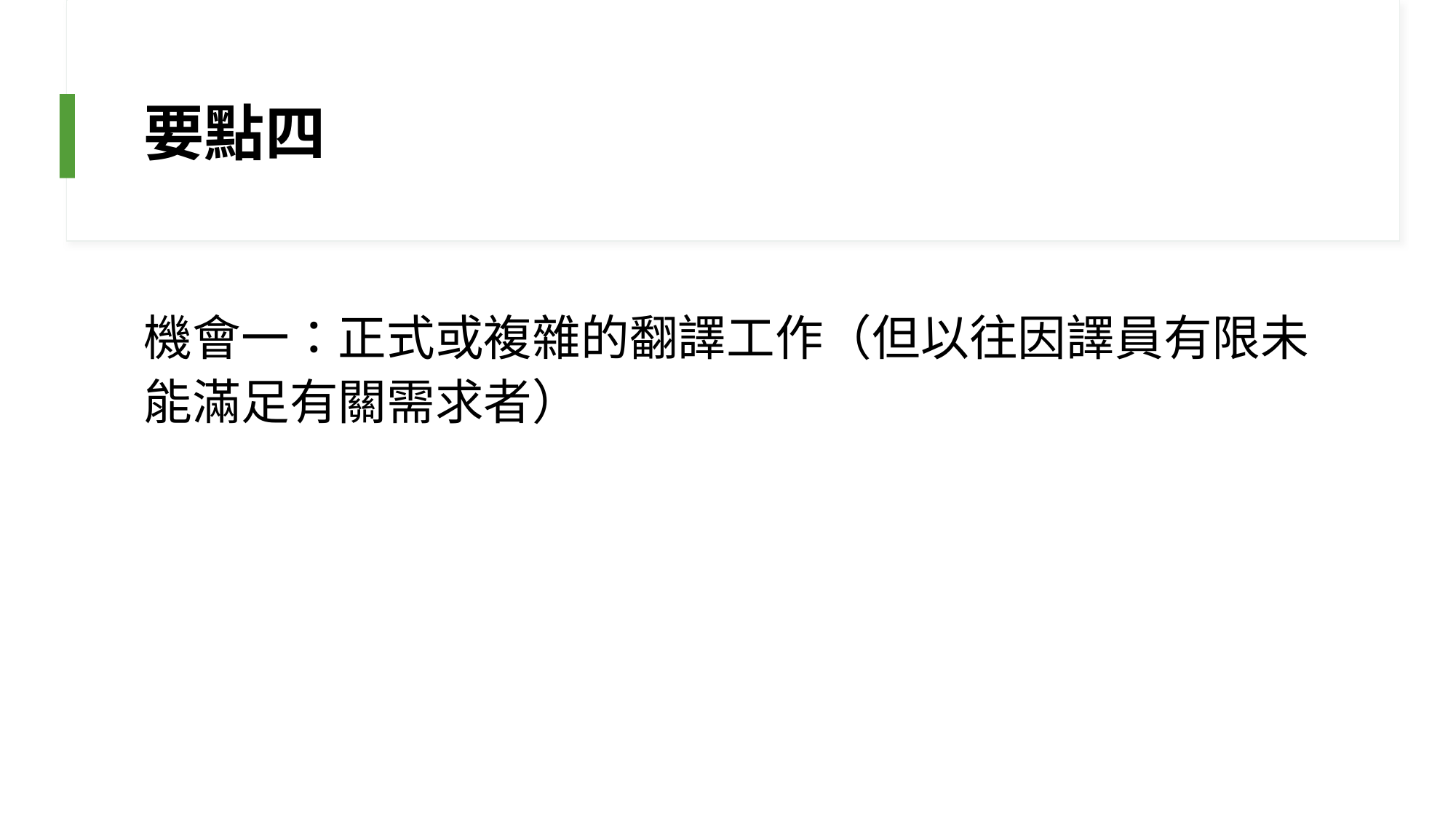

# 要點四
機會一：正式或複雜的翻譯工作（但以往因譯員有限未能滿足有關需求者）